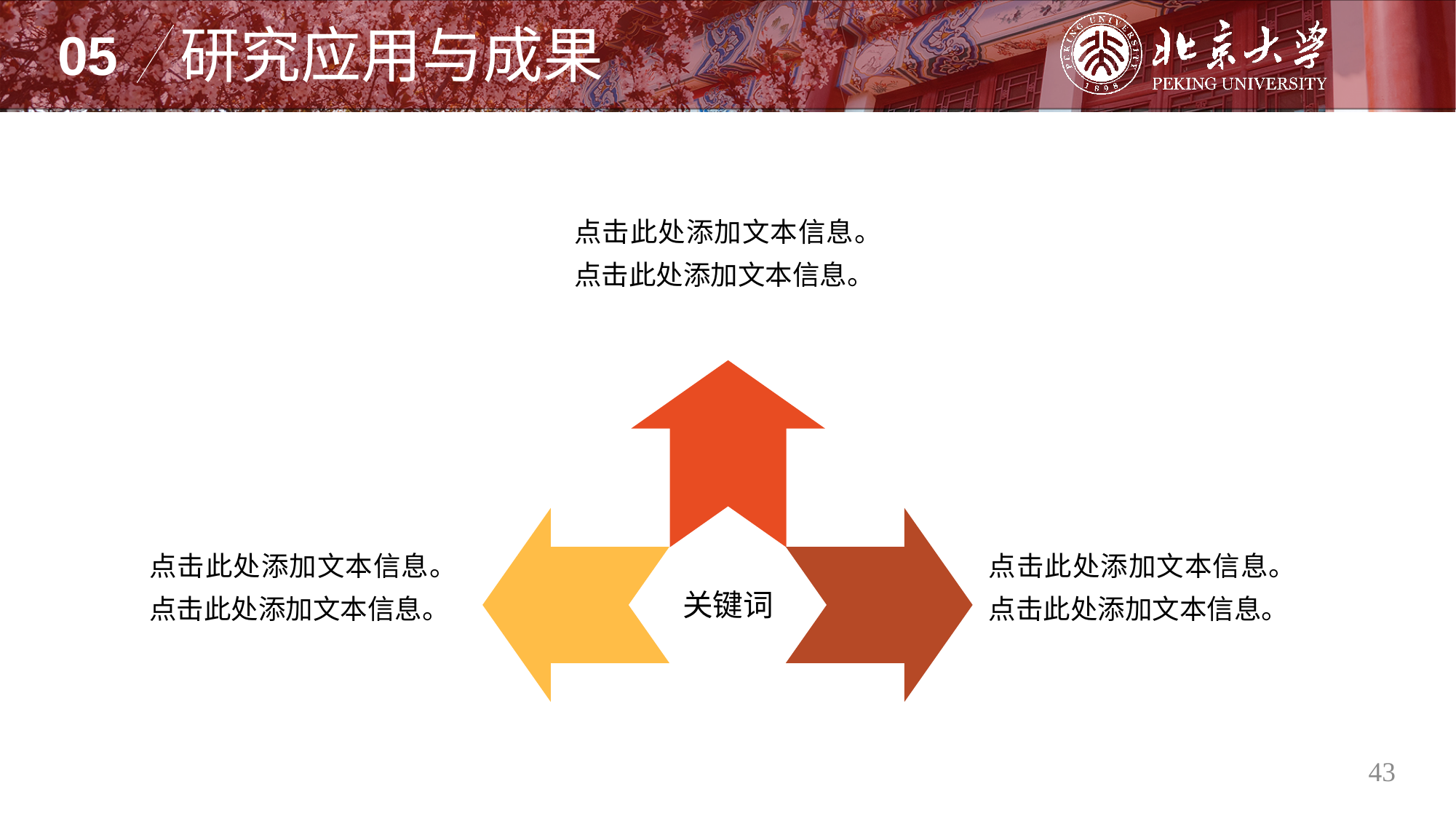

研究应用与成果
05
点击此处添加文本信息。点击此处添加文本信息。

关键词
点击此处添加文本信息。点击此处添加文本信息。
点击此处添加文本信息。点击此处添加文本信息。
43